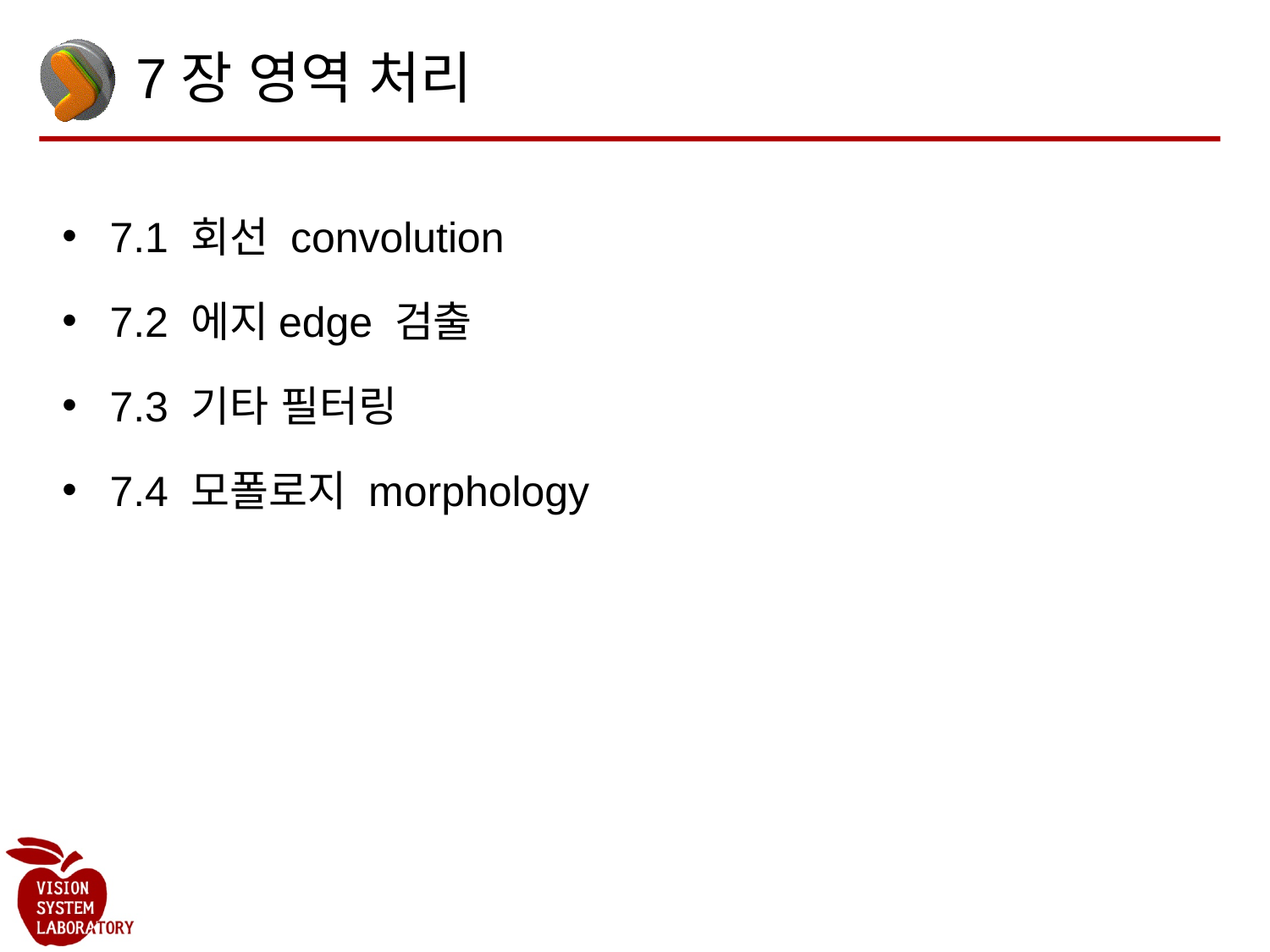

# 7장 영역 처리
7.1 회선 convolution
7.2 에지edge 검출
7.3 기타 필터링
7.4 모폴로지 morphology